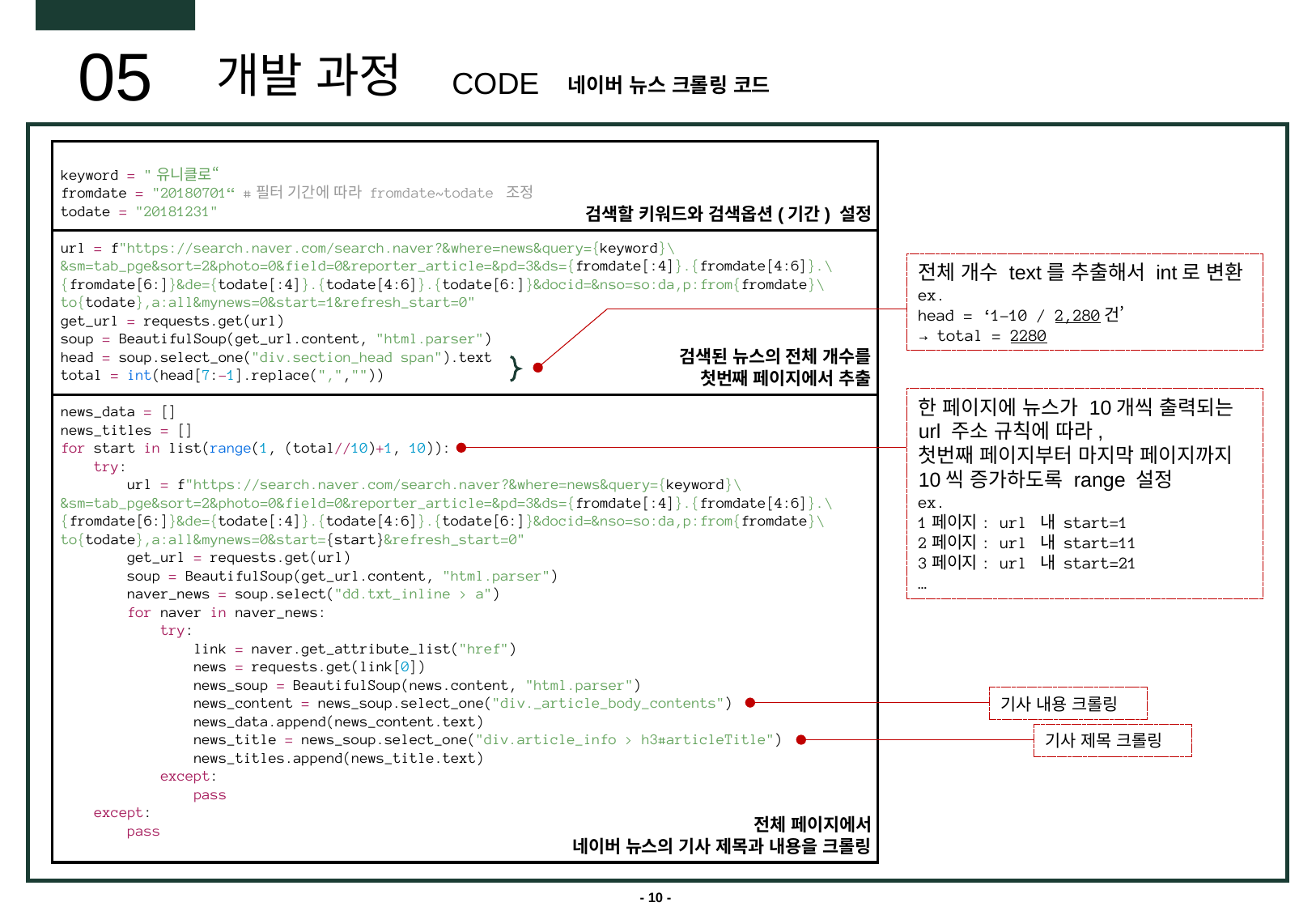

05
개발 과정
CODE
네이버 뉴스 크롤링 코드

keyword = "유니클로“
fromdate = "20180701“ #필터 기간에 따라 fromdate~todate 조정
todate = "20181231"

url = f"https://search.naver.com/search.naver?&where=news&query={keyword}\
&sm=tab_pge&sort=2&photo=0&field=0&reporter_article=&pd=3&ds={fromdate[:4]}.{fromdate[4:6]}.\
{fromdate[6:]}&de={todate[:4]}.{todate[4:6]}.{todate[6:]}&docid=&nso=so:da,p:from{fromdate}\
to{todate},a:all&mynews=0&start=1&refresh_start=0"
get_url = requests.get(url)
soup = BeautifulSoup(get_url.content, "html.parser")
head = soup.select_one("div.section_head span").text
total = int(head[7:-1].replace(",",""))

news_data = []
news_titles = []
for start in list(range(1, (total//10)+1, 10)):
    try:
        url = f"https://search.naver.com/search.naver?&where=news&query={keyword}\
&sm=tab_pge&sort=2&photo=0&field=0&reporter_article=&pd=3&ds={fromdate[:4]}.{fromdate[4:6]}.\
{fromdate[6:]}&de={todate[:4]}.{todate[4:6]}.{todate[6:]}&docid=&nso=so:da,p:from{fromdate}\
to{todate},a:all&mynews=0&start={start}&refresh_start=0"
        get_url = requests.get(url)
        soup = BeautifulSoup(get_url.content, "html.parser")
        naver_news = soup.select("dd.txt_inline > a")
        for naver in naver_news:
            try:
                link = naver.get_attribute_list("href")
                news = requests.get(link[0])
                news_soup = BeautifulSoup(news.content, "html.parser")
                news_content = news_soup.select_one("div._article_body_contents")
                news_data.append(news_content.text)
                news_title = news_soup.select_one("div.article_info > h3#articleTitle")
                news_titles.append(news_title.text)
            except:
                pass
    except:
        pass
검색할 키워드와 검색옵션(기간) 설정
전체 개수 text를 추출해서 int로 변환
ex.
head = ‘1-10 / 2,280건’
→ total = 2280
검색된 뉴스의 전체 개수를
첫번째 페이지에서 추출

한 페이지에 뉴스가 10개씩 출력되는
url 주소 규칙에 따라,
첫번째 페이지부터 마지막 페이지까지 10씩 증가하도록 range 설정
ex.
1페이지: url 내 start=1
2페이지: url 내 start=11
3페이지: url 내 start=21
…
기사 내용 크롤링
기사 제목 크롤링
전체 페이지에서
네이버 뉴스의 기사 제목과 내용을 크롤링
- 10 -